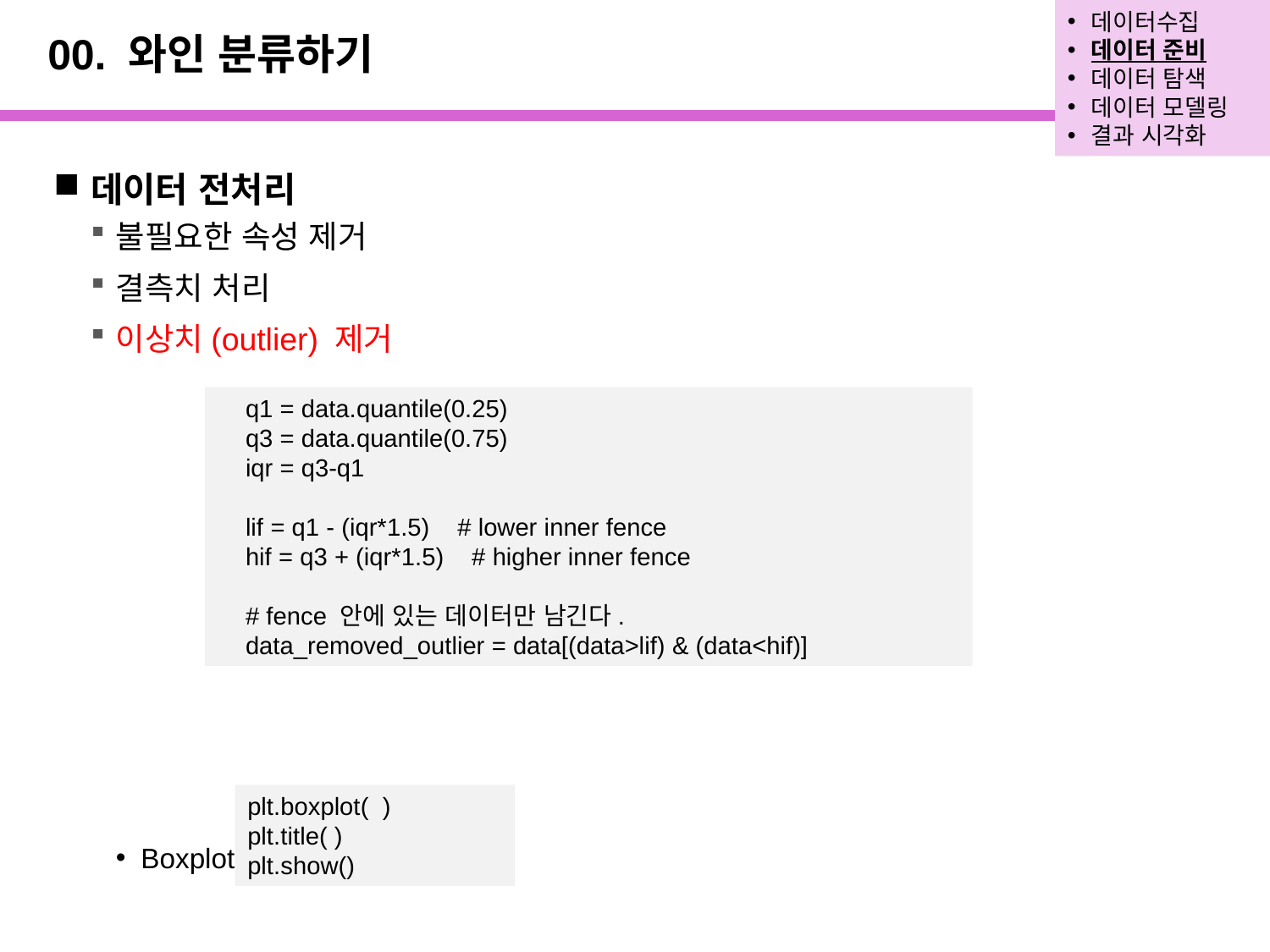

데이터수집
데이터 준비
데이터 탐색
데이터 모델링
결과 시각화
# 00. 와인 분류하기
데이터 전처리
불필요한 속성 제거
결측치 처리
이상치(outlier) 제거

Boxplot 그리기

    q1 = data.quantile(0.25)
    q3 = data.quantile(0.75)
    iqr = q3-q1

    lif = q1 - (iqr*1.5)    # lower inner fence
    hif = q3 + (iqr*1.5)    # higher inner fence

    # fence 안에 있는 데이터만 남긴다.
    data_removed_outlier = data[(data>lif) & (data<hif)]
plt.boxplot(  )
plt.title( )
plt.show()